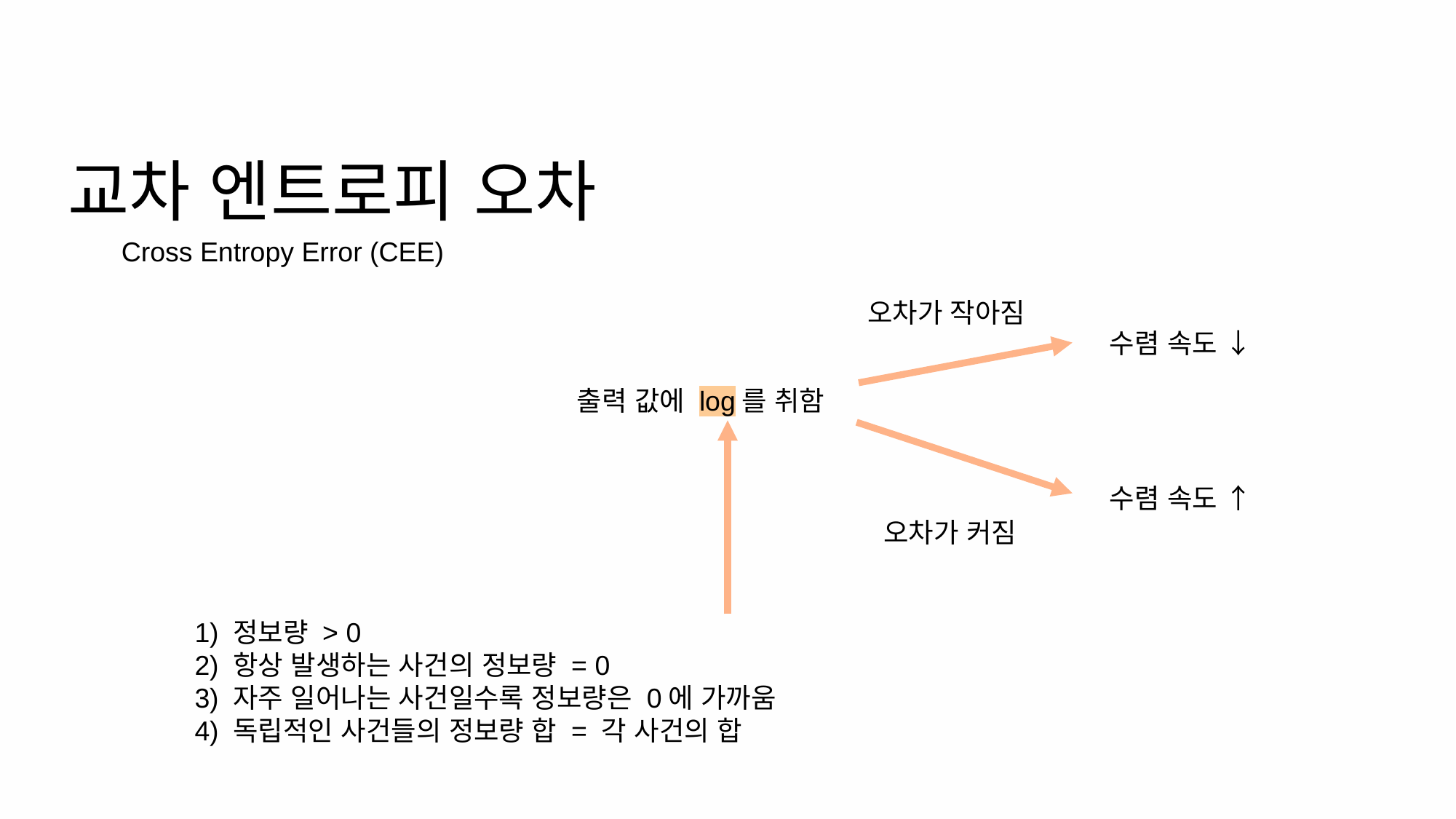

# 교차 엔트로피 오차
Cross Entropy Error (CEE)
오차가 작아짐
수렴 속도 ↓
출력 값에 log를 취함
수렴 속도 ↑
오차가 커짐
1) 정보량 > 0
2) 항상 발생하는 사건의 정보량 = 0
3) 자주 일어나는 사건일수록 정보량은 0에 가까움
4) 독립적인 사건들의 정보량 합 = 각 사건의 합